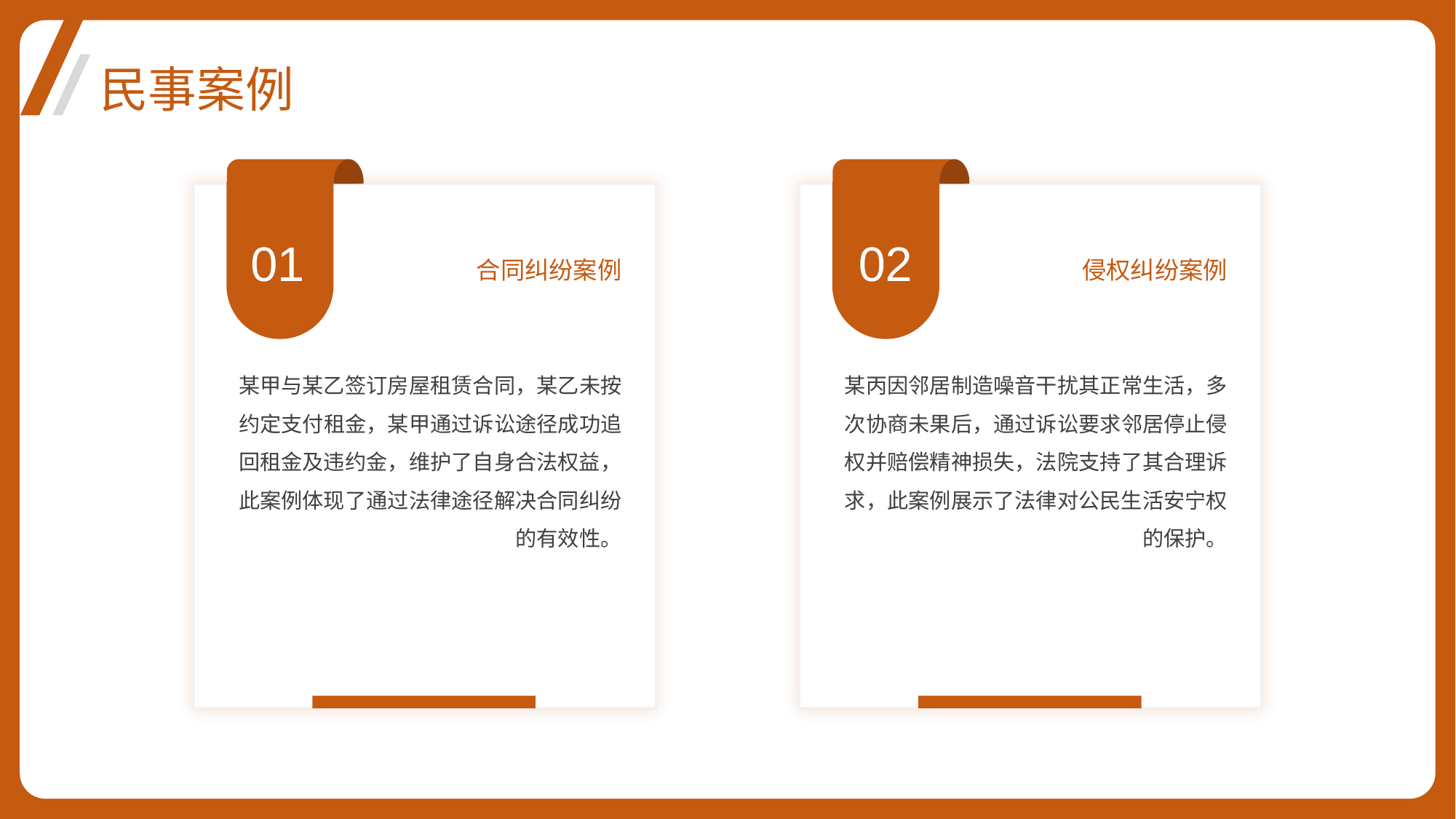

民事案例

01
02
合同纠纷案例
侵权纠纷案例
某丙因邻居制造噪音干扰其正常生活，多次协商未果后，通过诉讼要求邻居停止侵权并赔偿精神损失，法院支持了其合理诉求，此案例展示了法律对公民生活安宁权的保护。
某甲与某乙签订房屋租赁合同，某乙未按约定支付租金，某甲通过诉讼途径成功追回租金及违约金，维护了自身合法权益，此案例体现了通过法律途径解决合同纠纷的有效性。